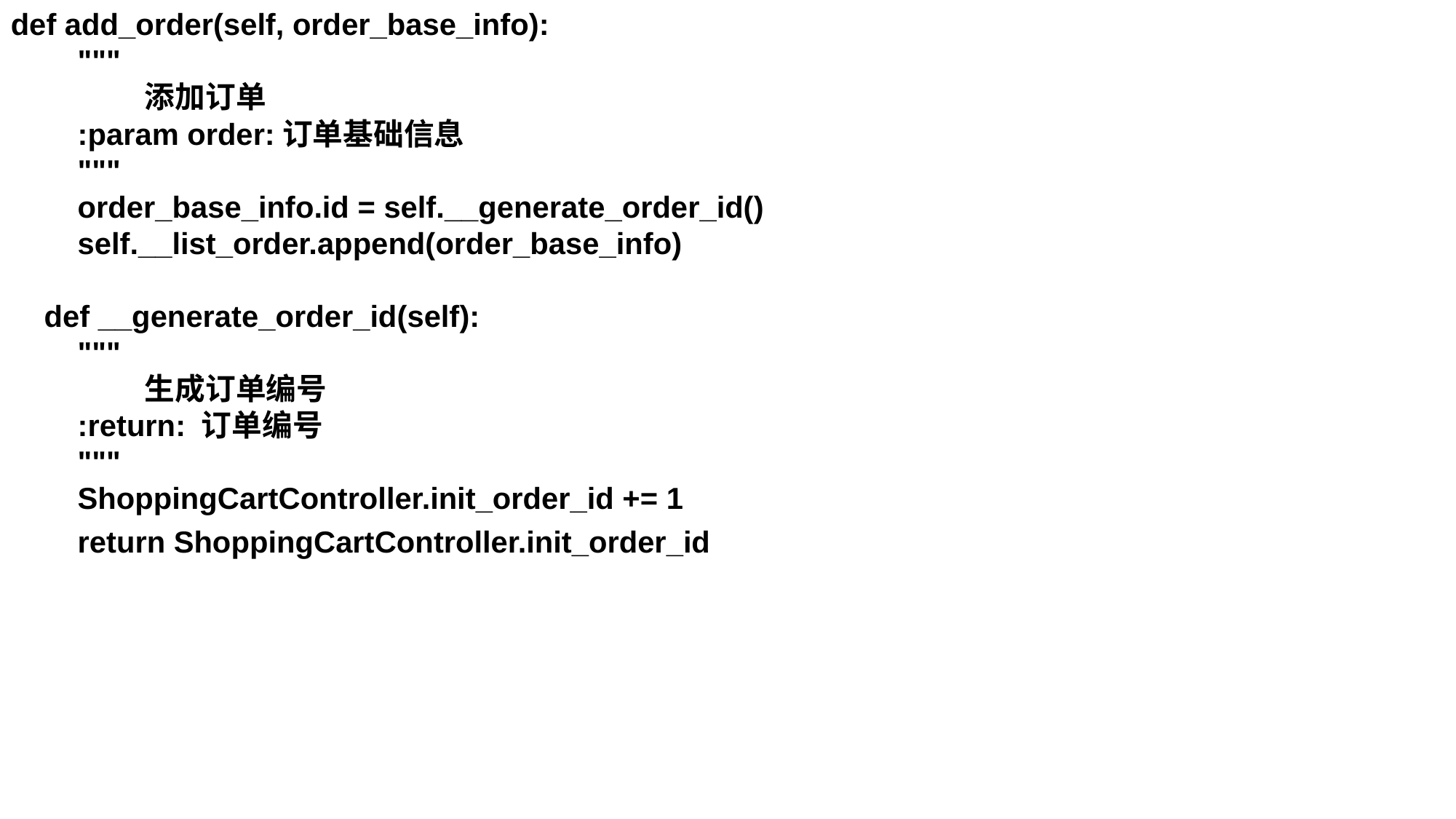

def add_order(self, order_base_info):
        """
            添加订单
        :param order:订单基础信息
        """
        order_base_info.id = self.__generate_order_id()
        self.__list_order.append(order_base_info)

    def __generate_order_id(self):
        """
            生成订单编号
        :return: 订单编号
        """
        ShoppingCartController.init_order_id += 1
        return ShoppingCartController.init_order_id